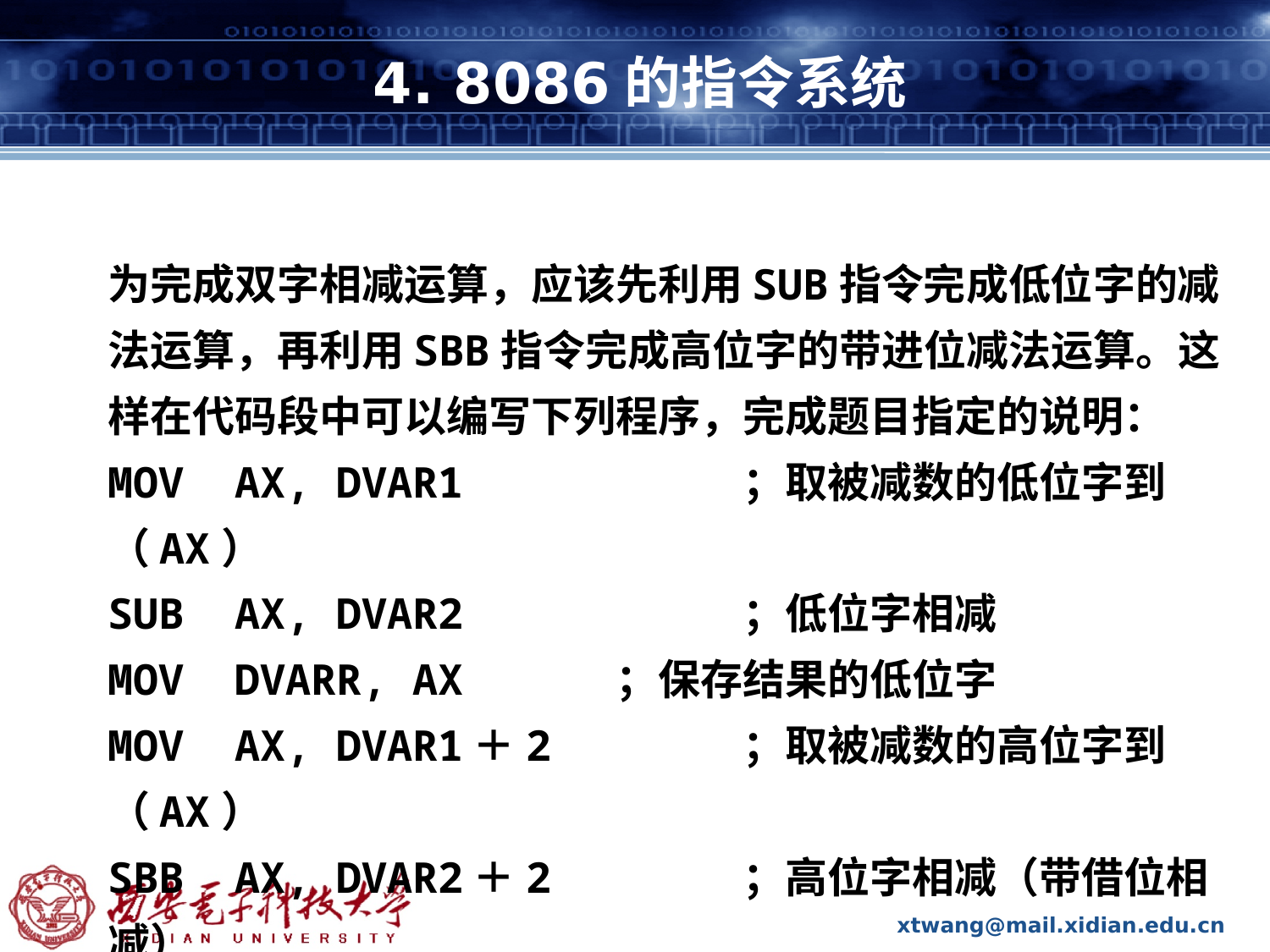

# 4. 8086的指令系统
为完成双字相减运算，应该先利用SUB指令完成低位字的减法运算，再利用SBB指令完成高位字的带进位减法运算。这样在代码段中可以编写下列程序，完成题目指定的说明：
MOV  AX, DVAR1 		；取被减数的低位字到（AX）
SUB  AX, DVAR2 		；低位字相减
MOV  DVARR, AX		；保存结果的低位字
MOV  AX, DVAR1＋2		；取被减数的高位字到（AX）
SBB  AX, DVAR2＋2		；高位字相减（带借位相减）
MOV  DVARR+2, AX 		；保存结果的高位字